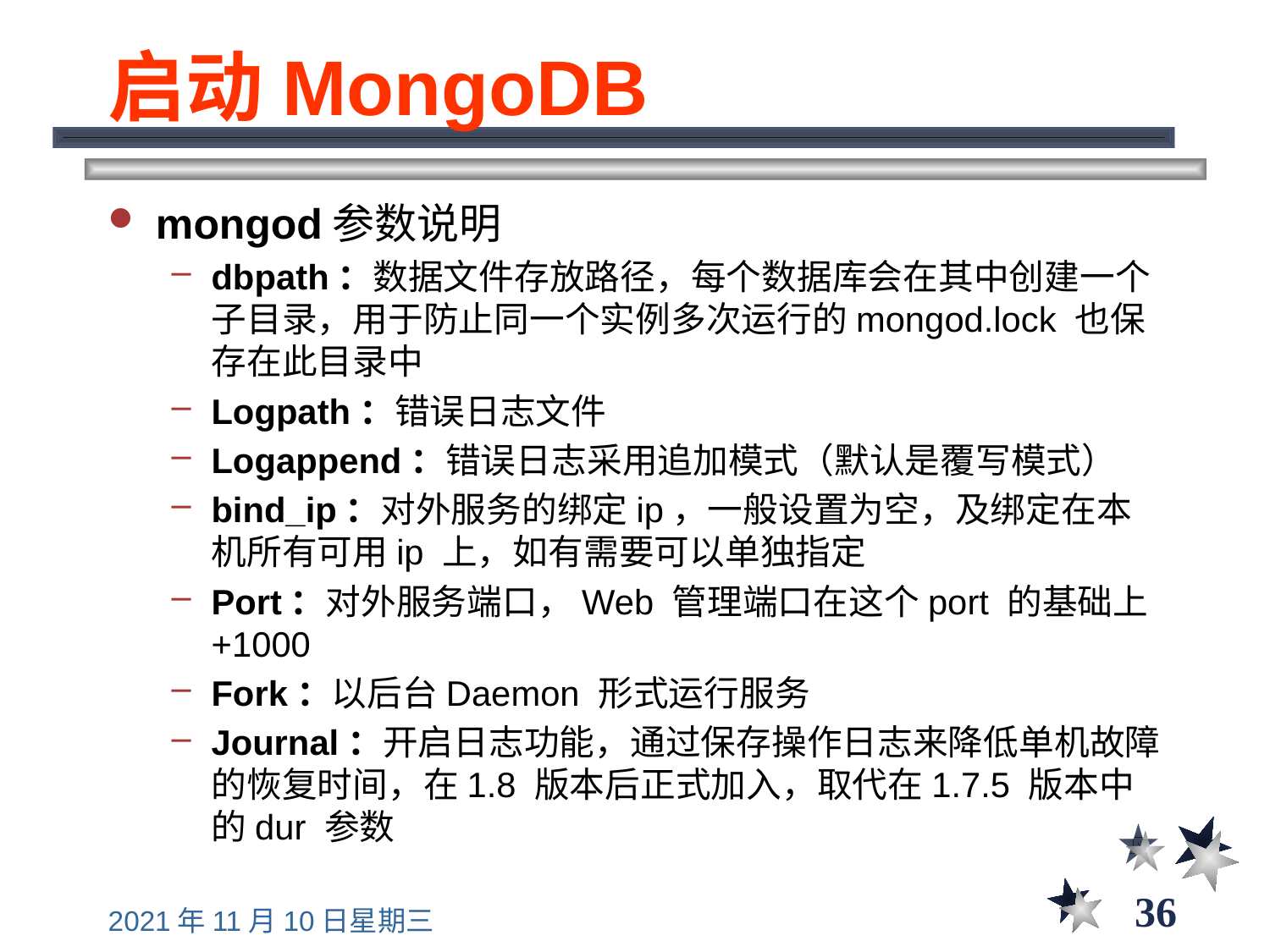

# 启动MongoDB
mongod参数说明
dbpath：数据文件存放路径，每个数据库会在其中创建一个子目录，用于防止同一个实例多次运行的mongod.lock 也保存在此目录中
Logpath：错误日志文件
Logappend：错误日志采用追加模式（默认是覆写模式）
bind_ip：对外服务的绑定ip，一般设置为空，及绑定在本机所有可用ip 上，如有需要可以单独指定
Port：对外服务端口，Web 管理端口在这个port 的基础上+1000
Fork：以后台Daemon 形式运行服务
Journal：开启日志功能，通过保存操作日志来降低单机故障的恢复时间，在1.8 版本后正式加入，取代在1.7.5 版本中的dur 参数
36
2021年11月10日星期三